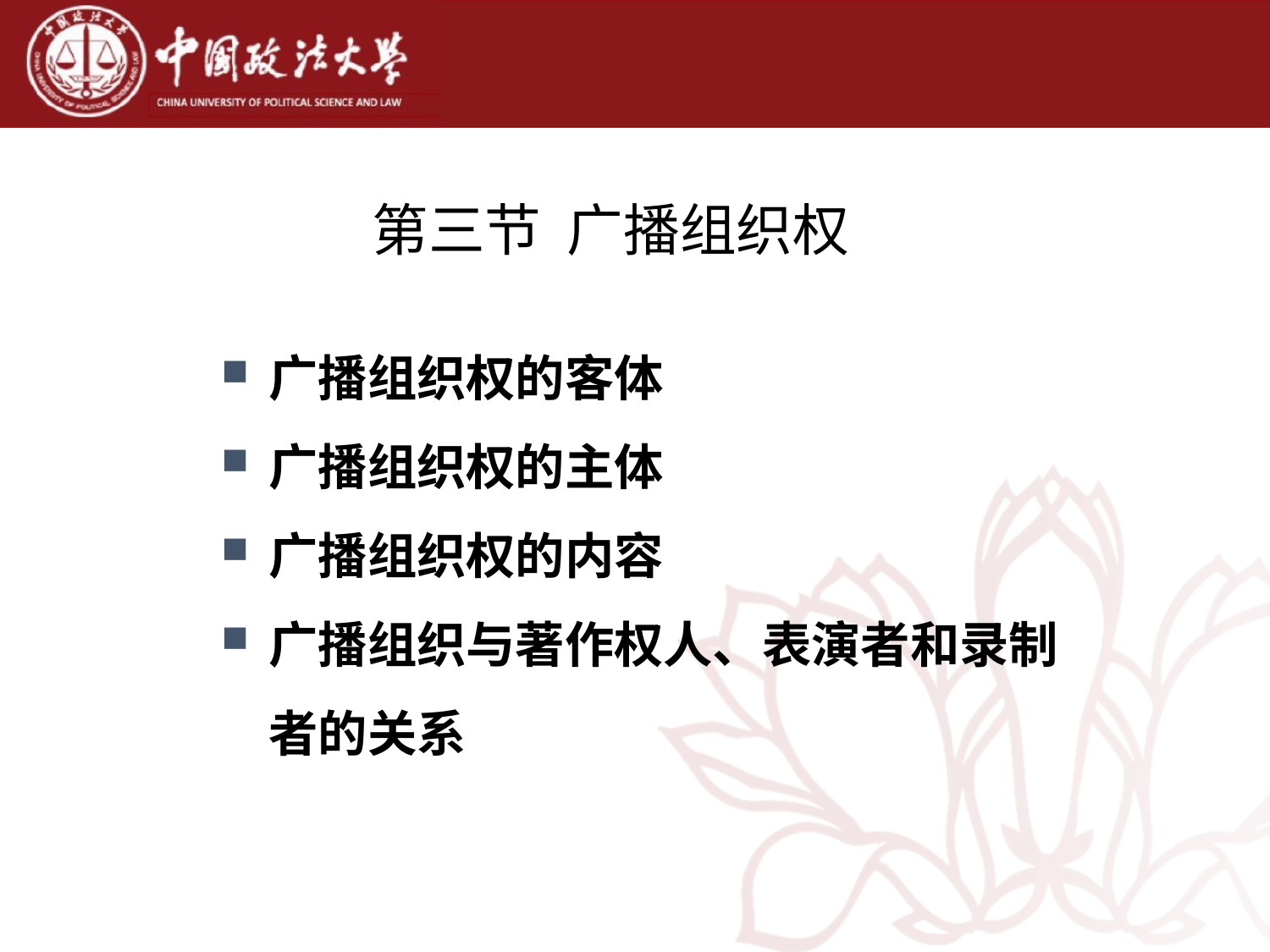

# 第三节  广播组织权
广播组织权的客体
广播组织权的主体
广播组织权的内容
广播组织与著作权人、表演者和录制者的关系